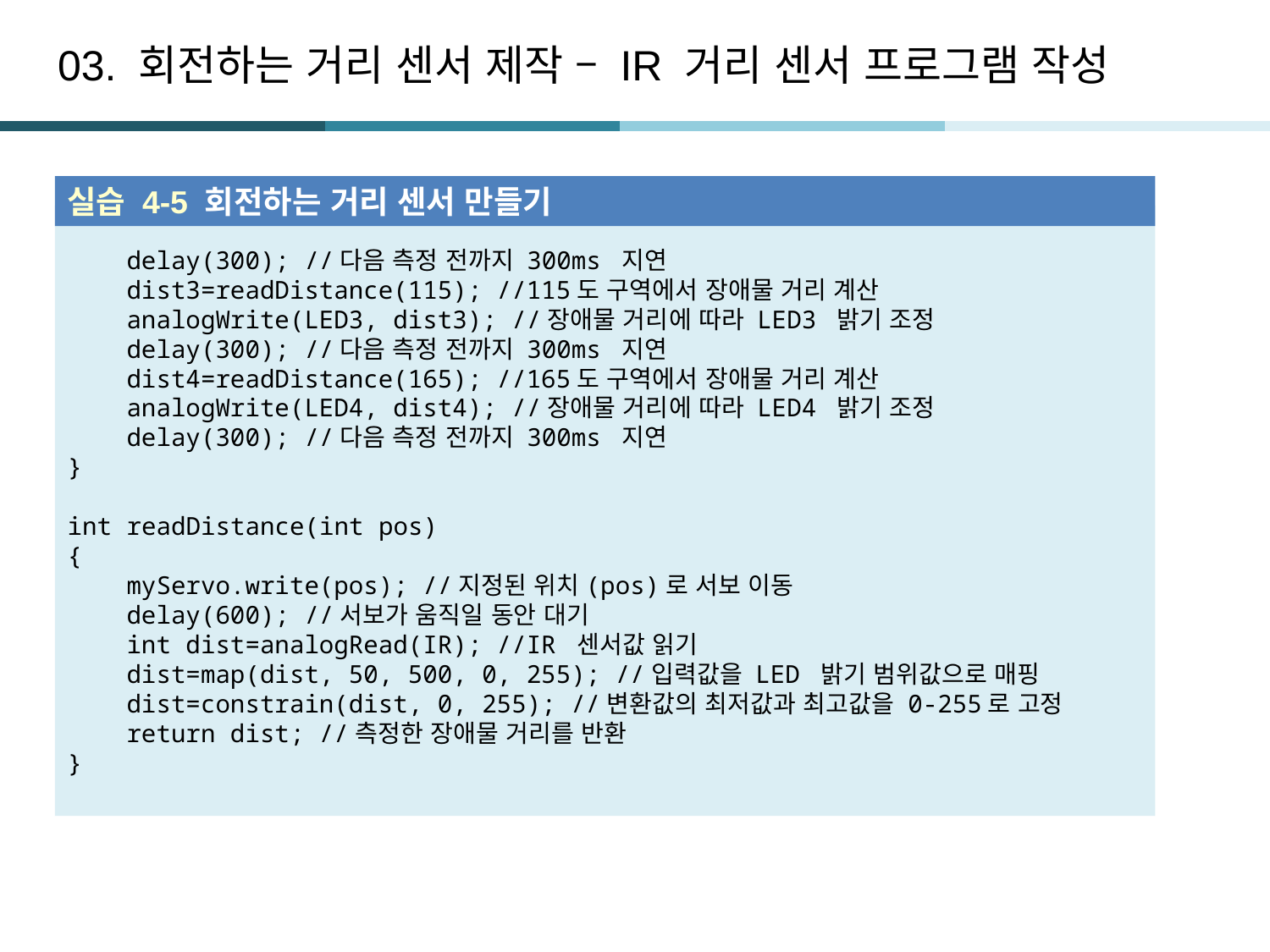

# 03. 회전하는 거리 센서 제작 – IR 거리 센서 프로그램 작성
실습 4-5 회전하는 거리 센서 만들기
    delay(300); //다음 측정 전까지 300ms 지연
    dist3=readDistance(115); //115도 구역에서 장애물 거리 계산
    analogWrite(LED3, dist3); //장애물 거리에 따라 LED3 밝기 조정
    delay(300); //다음 측정 전까지 300ms 지연
    dist4=readDistance(165); //165도 구역에서 장애물 거리 계산
    analogWrite(LED4, dist4); //장애물 거리에 따라 LED4 밝기 조정
    delay(300); //다음 측정 전까지 300ms 지연
}

int readDistance(int pos)
{
    myServo.write(pos); //지정된 위치(pos)로 서보 이동
    delay(600); //서보가 움직일 동안 대기
    int dist=analogRead(IR); //IR 센서값 읽기
    dist=map(dist, 50, 500, 0, 255); //입력값을 LED 밝기 범위값으로 매핑
    dist=constrain(dist, 0, 255); //변환값의 최저값과 최고값을 0-255로 고정
    return dist; //측정한 장애물 거리를 반환
}